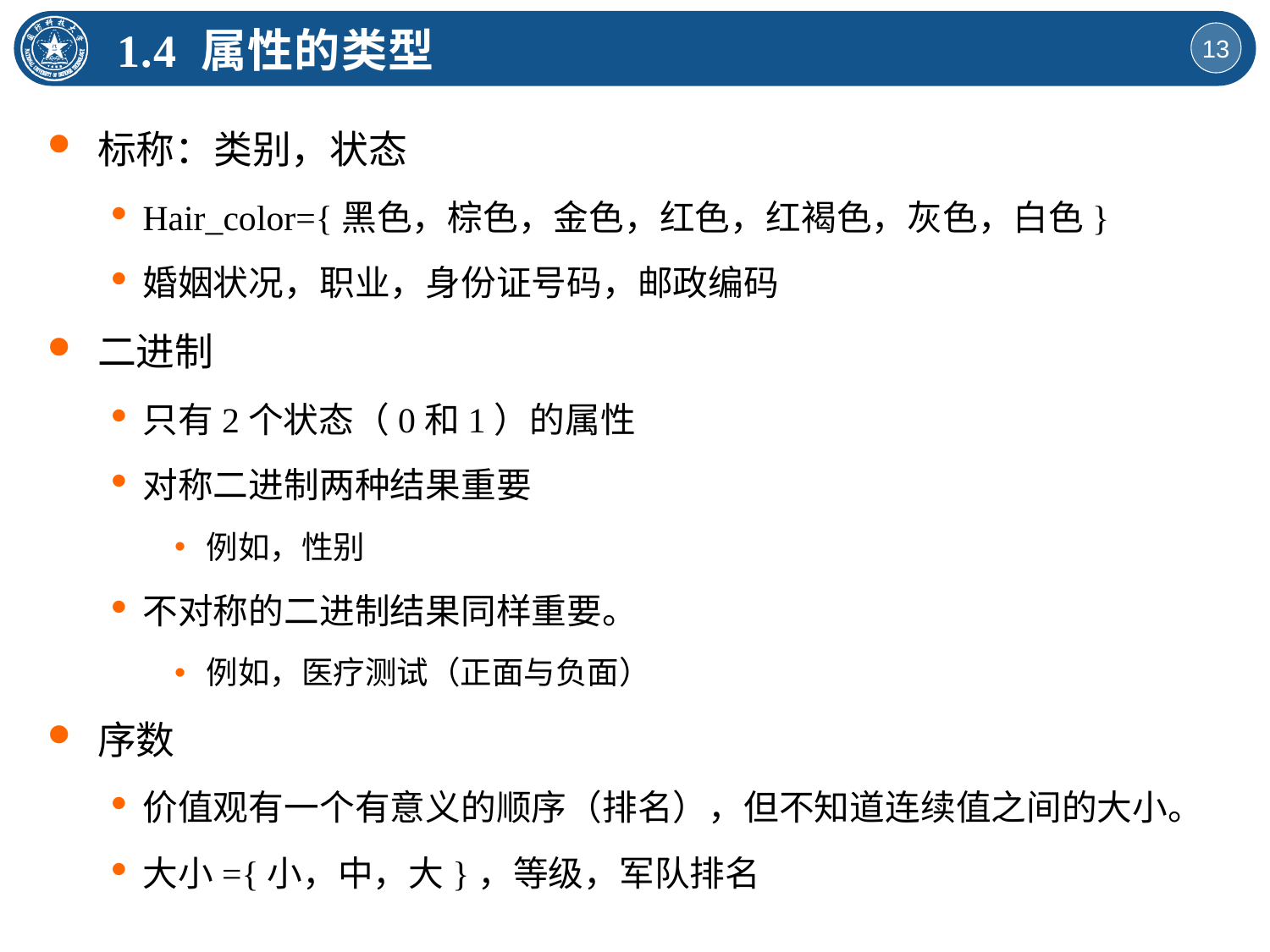

1.4 属性的类型
标称：类别，状态
Hair_color={黑色，棕色，金色，红色，红褐色，灰色，白色}
婚姻状况，职业，身份证号码，邮政编码
二进制
只有2个状态（0和1）的属性
对称二进制两种结果重要
例如，性别
不对称的二进制结果同样重要。
例如，医疗测试（正面与负面）
序数
价值观有一个有意义的顺序（排名），但不知道连续值之间的大小。
大小={小，中，大}，等级，军队排名